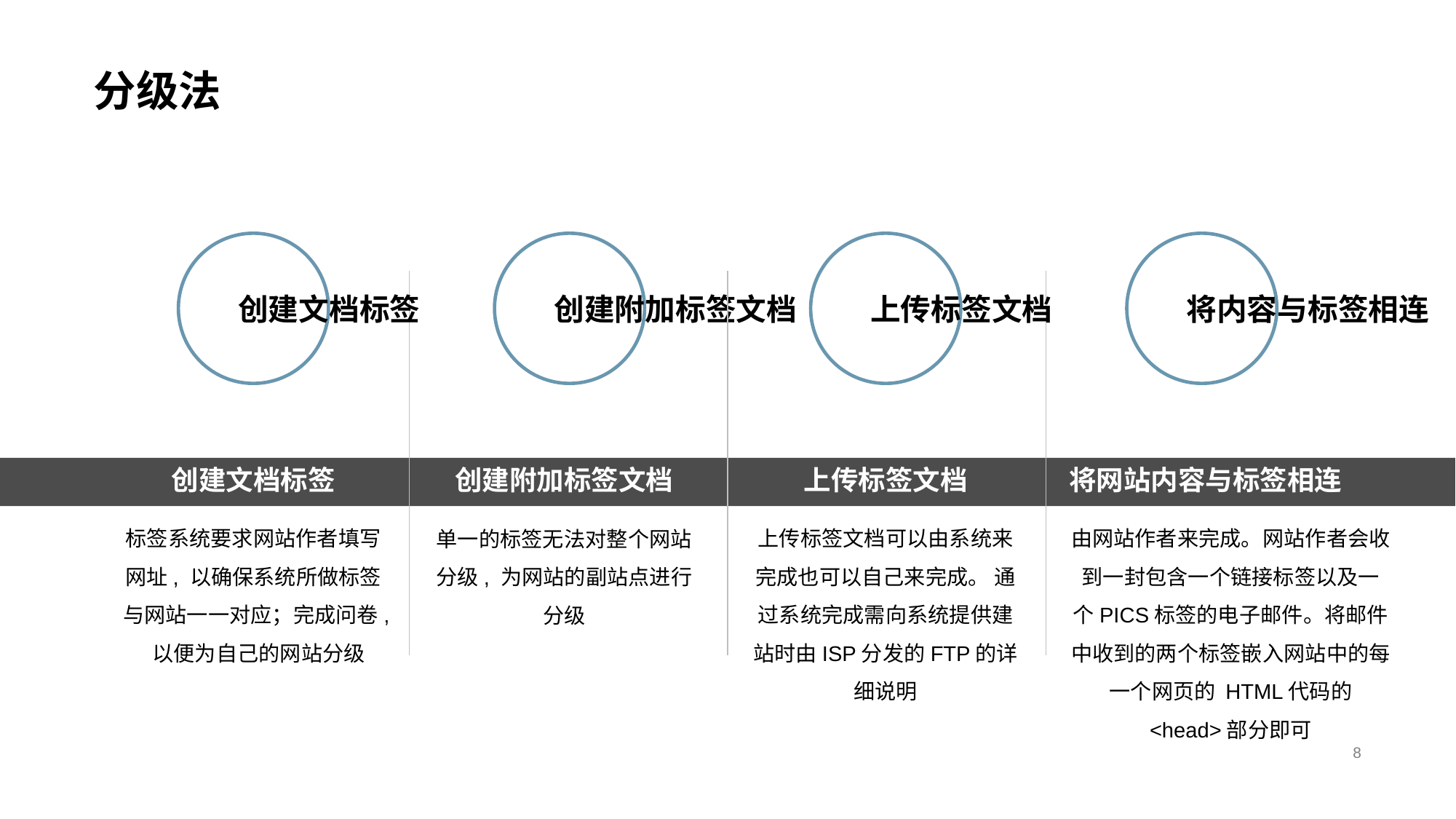

# 分级法
创建文档标签
创建附加标签文档
上传标签文档
将内容与标签相连

创建文档标签
创建附加标签文档
上传标签文档
将网站内容与标签相连
标签系统要求网站作者填写网址, 以确保系统所做标签与网站一一对应；完成问卷, 以便为自己的网站分级
单一的标签无法对整个网站分级, 为网站的副站点进行分级
上传标签文档可以由系统来完成也可以自己来完成。 通过系统完成需向系统提供建站时由ISP分发的FTP的详细说明
由网站作者来完成。网站作者会收到一封包含一个链接标签以及一 个PICS标签的电子邮件。将邮件中收到的两个标签嵌入网站中的每一个网页的 HTML代码的 <head>部分即可
8